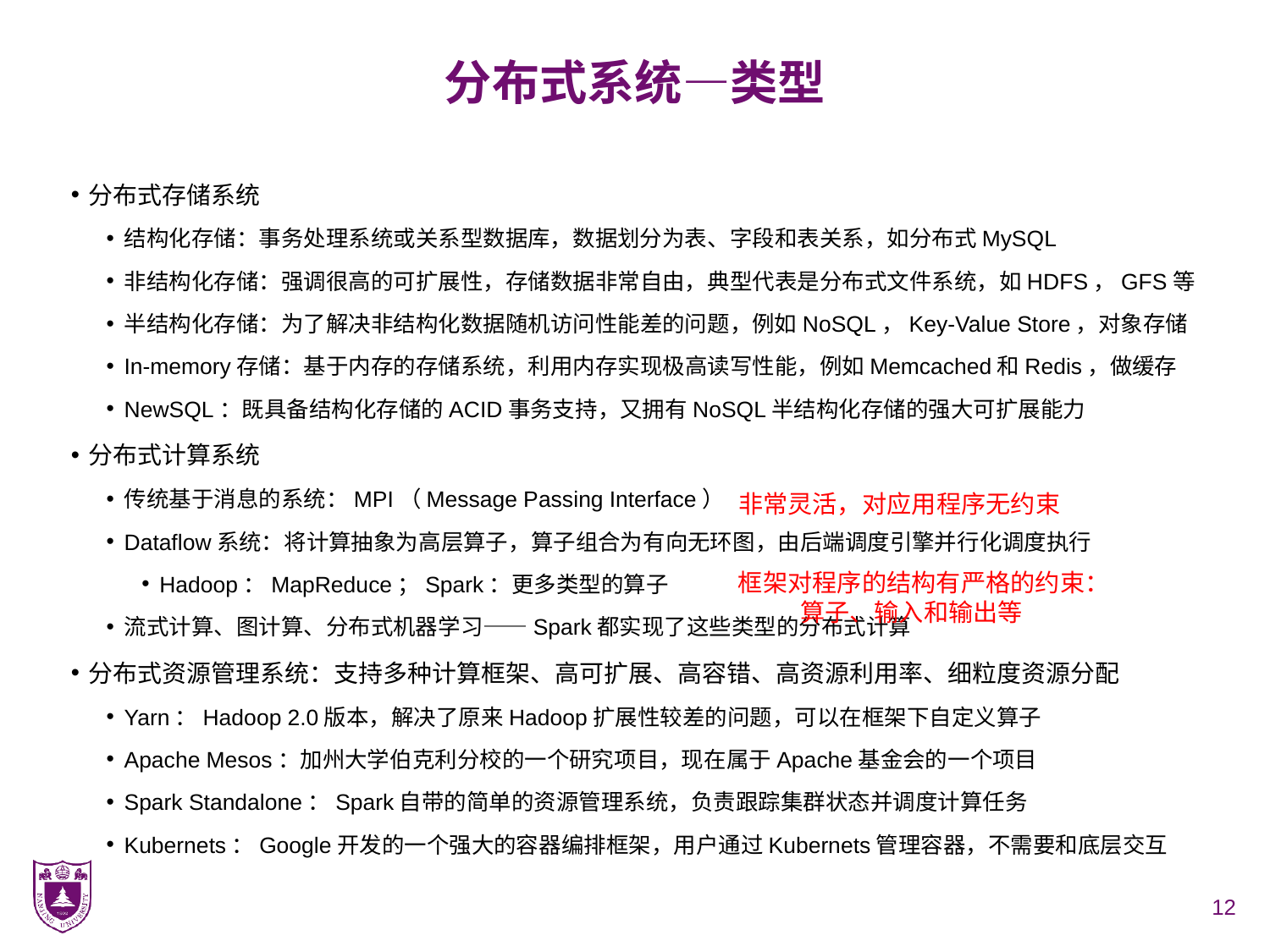

# 分布式系统—类型
分布式存储系统
结构化存储：事务处理系统或关系型数据库，数据划分为表、字段和表关系，如分布式MySQL
非结构化存储：强调很高的可扩展性，存储数据非常自由，典型代表是分布式文件系统，如HDFS，GFS等
半结构化存储：为了解决非结构化数据随机访问性能差的问题，例如NoSQL，Key-Value Store，对象存储
In-memory存储：基于内存的存储系统，利用内存实现极高读写性能，例如Memcached和Redis，做缓存
NewSQL：既具备结构化存储的ACID事务支持，又拥有NoSQL半结构化存储的强大可扩展能力
分布式计算系统
传统基于消息的系统：MPI（Message Passing Interface）
Dataflow系统：将计算抽象为高层算子，算子组合为有向无环图，由后端调度引擎并行化调度执行
Hadoop：MapReduce；Spark：更多类型的算子
流式计算、图计算、分布式机器学习——Spark都实现了这些类型的分布式计算
分布式资源管理系统：支持多种计算框架、高可扩展、高容错、高资源利用率、细粒度资源分配
Yarn：Hadoop 2.0版本，解决了原来Hadoop扩展性较差的问题，可以在框架下自定义算子
Apache Mesos：加州大学伯克利分校的一个研究项目，现在属于Apache基金会的一个项目
Spark Standalone：Spark自带的简单的资源管理系统，负责跟踪集群状态并调度计算任务
Kubernets：Google开发的一个强大的容器编排框架，用户通过Kubernets管理容器，不需要和底层交互
非常灵活，对应用程序无约束
框架对程序的结构有严格的约束：算子、输入和输出等
12